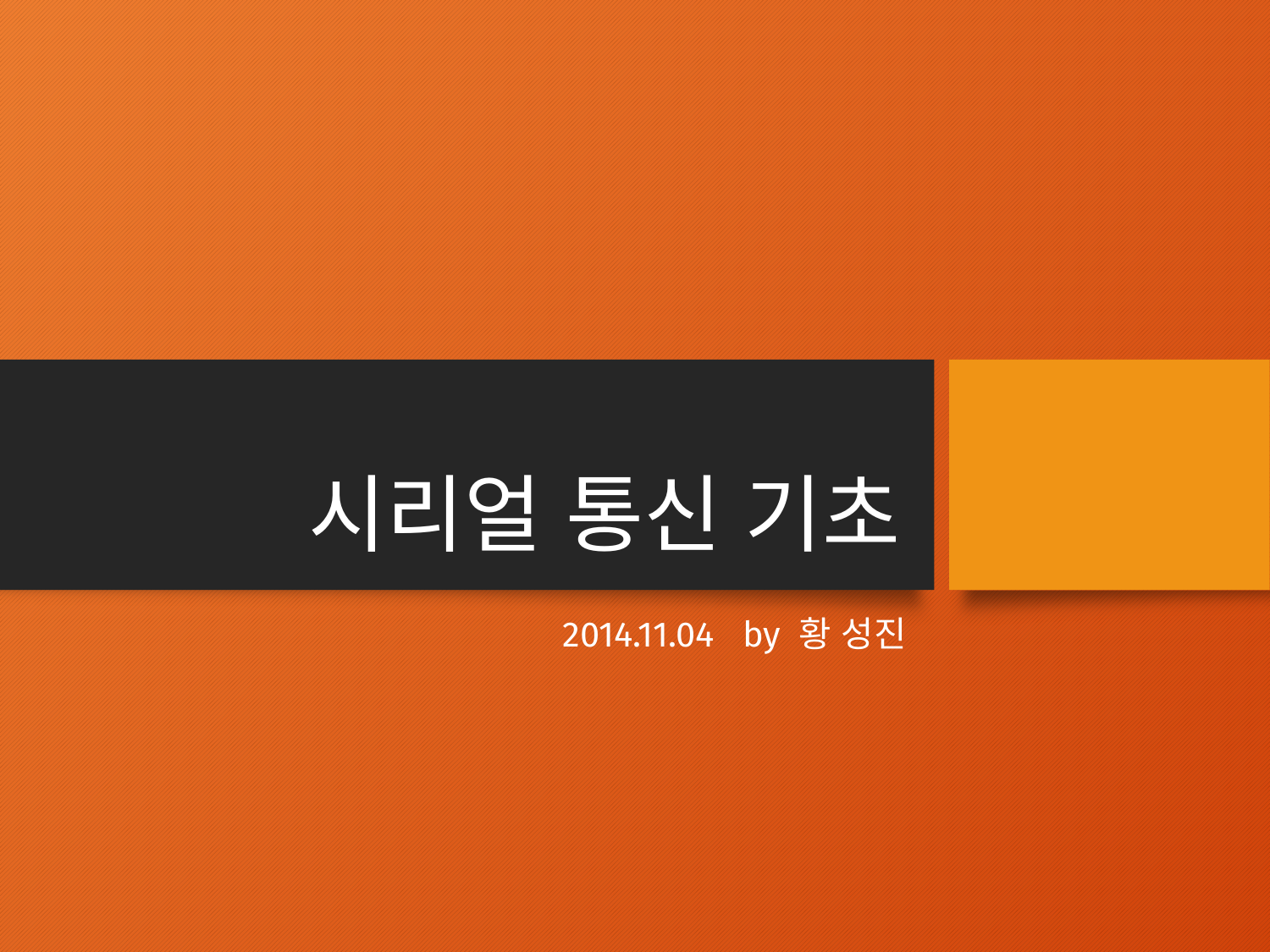

# 시리얼 통신 기초
2014.11.04   by 황 성진